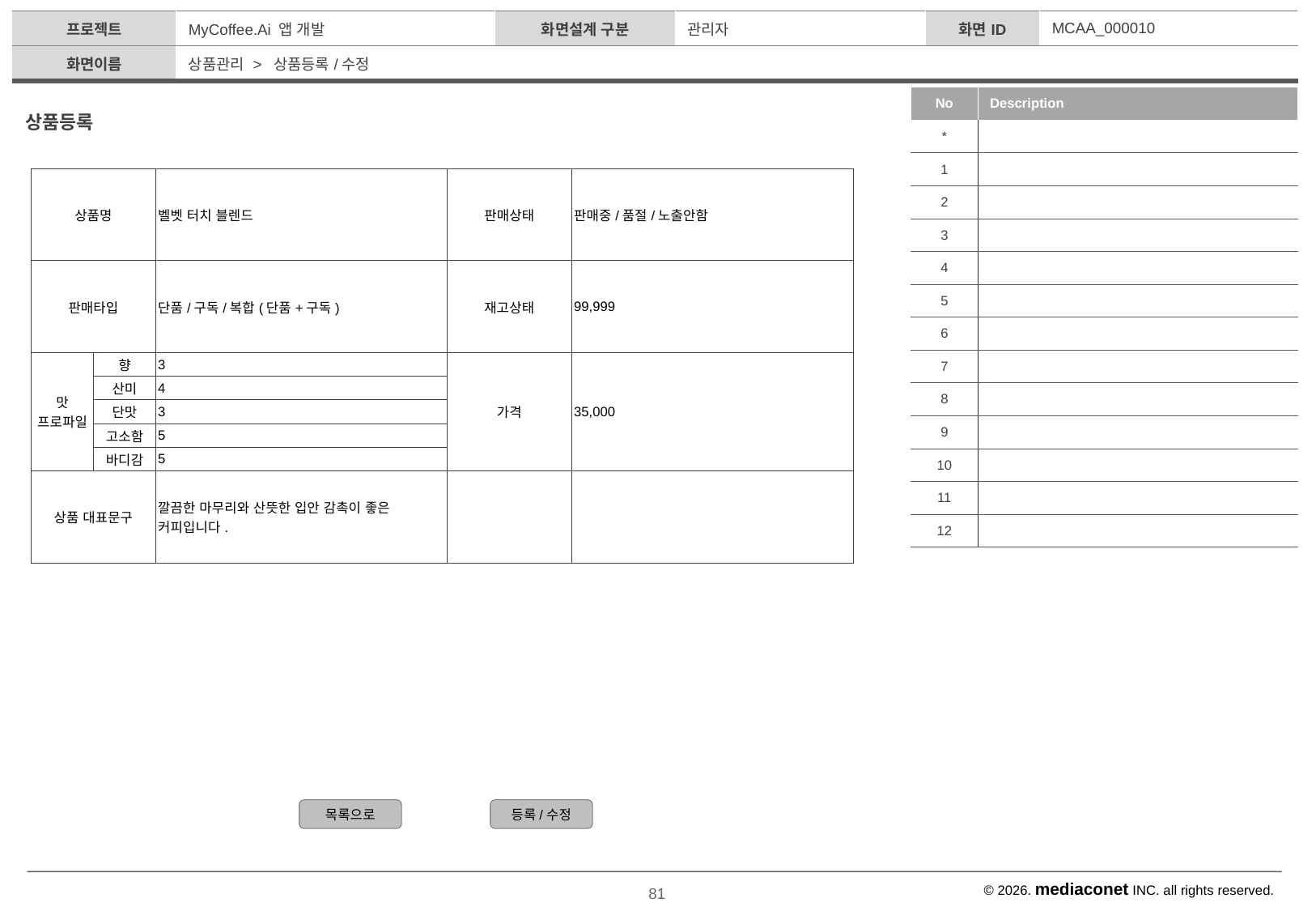

| 프로젝트 | MyCoffee.Ai 앱 개발 | 화면설계 구분 | 관리자 | 화면ID | MCAA\_000010 |
| --- | --- | --- | --- | --- | --- |
| 화면이름 | 상품관리 > 상품등록/수정 |  |  |  |  |
| No | Description |
| --- | --- |
| \* |  |
| 1 |  |
| 2 |  |
| 3 |  |
| 4 |  |
| 5 |  |
| 6 |  |
| 7 |  |
| 8 |  |
| 9 |  |
| 10 |  |
| 11 |  |
| 12 |  |
상품등록
| 상품명 |  | 벨벳 터치 블렌드 | 판매상태 | 판매중/품절/노출안함 |
| --- | --- | --- | --- | --- |
| 판매타입 |  | 단품/구독/복합(단품+구독) | 재고상태 | 99,999 |
| 맛 프로파일 | 향 | 3 | 가격 | 35,000 |
|  | 산미 | 4 |  |  |
|  | 단맛 | 3 |  |  |
|  | 고소함 | 5 |  |  |
|  | 바디감 | 5 |  |  |
| 상품 대표문구 |  | 깔끔한 마무리와 산뜻한 입안 감촉이 좋은 커피입니다. |  |  |
목록으로
등록/수정